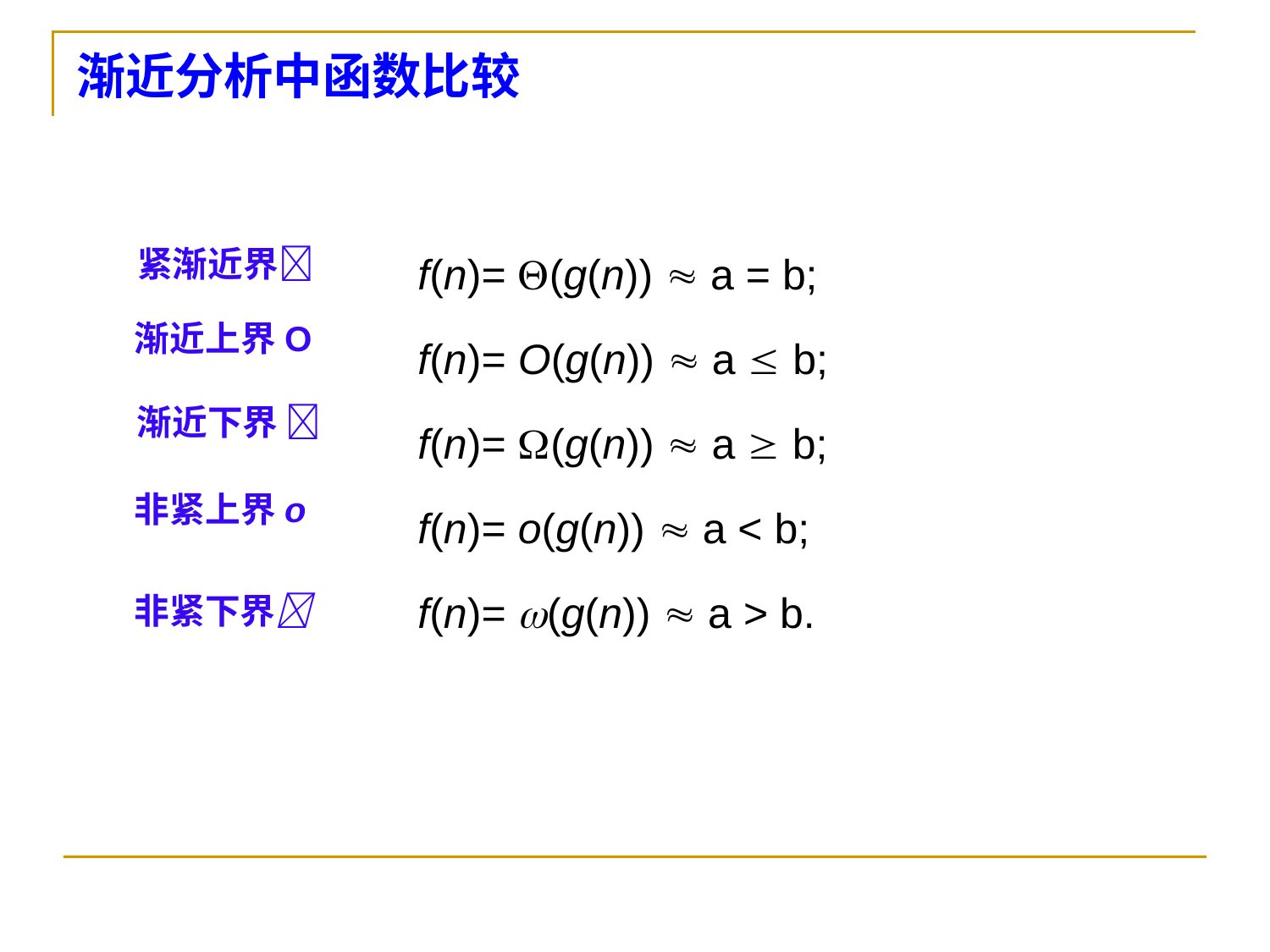

# 渐近分析中函数比较
f(n)= Θ(g(n)) ≈ a = b;
f(n)= O(g(n)) ≈ a ≤ b;
f(n)= Ω(g(n)) ≈ a ≥ b;
f(n)= o(g(n)) ≈ a < b;
f(n)= ω(g(n)) ≈ a > b.
紧渐近界Θ

渐近上界O
渐近下界 Ω
非紧上界o
非紧下界ω